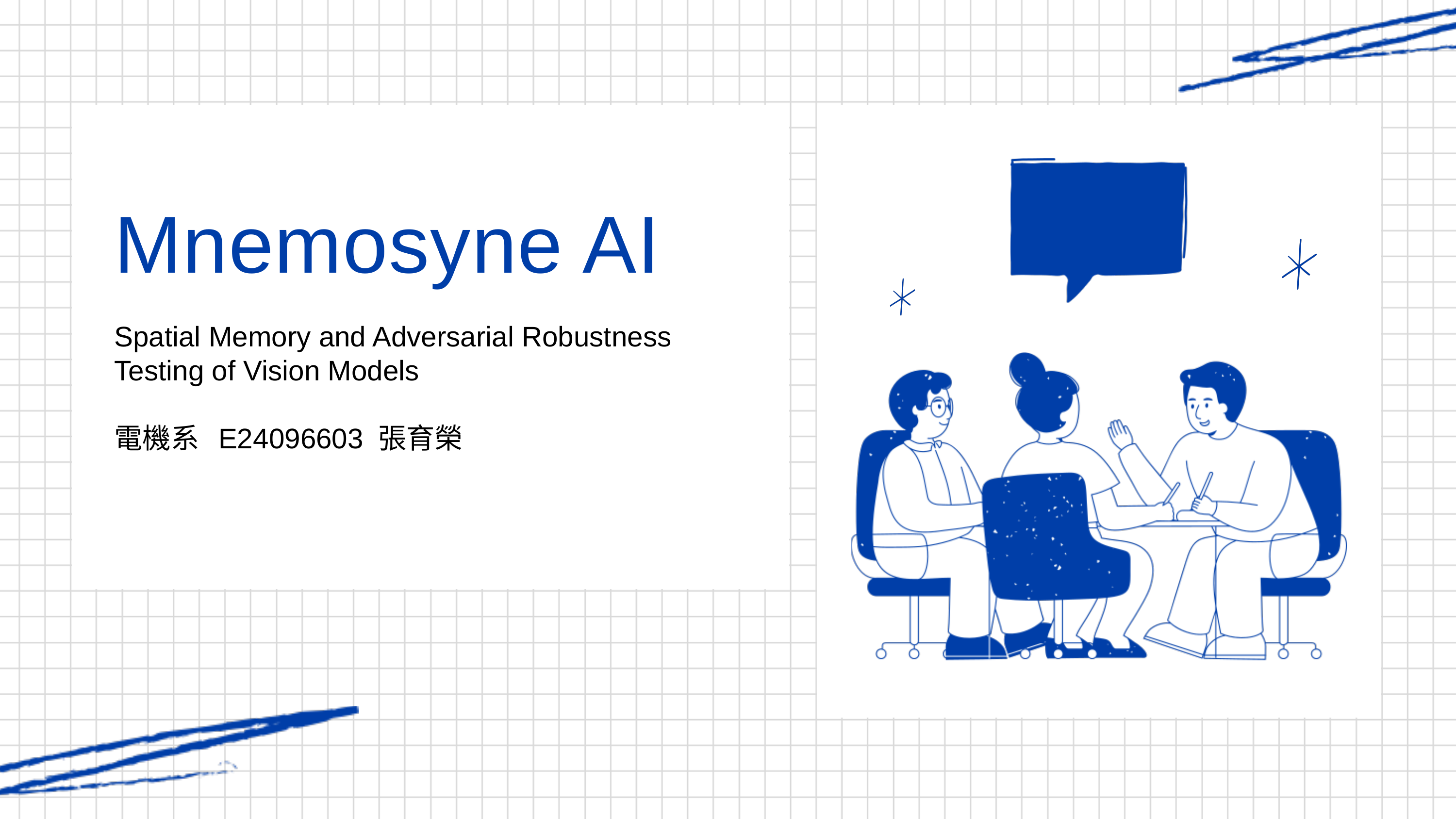

Mnemosyne AI
Spatial Memory and Adversarial Robustness Testing of Vision Models

電機系  E24096603 張育榮